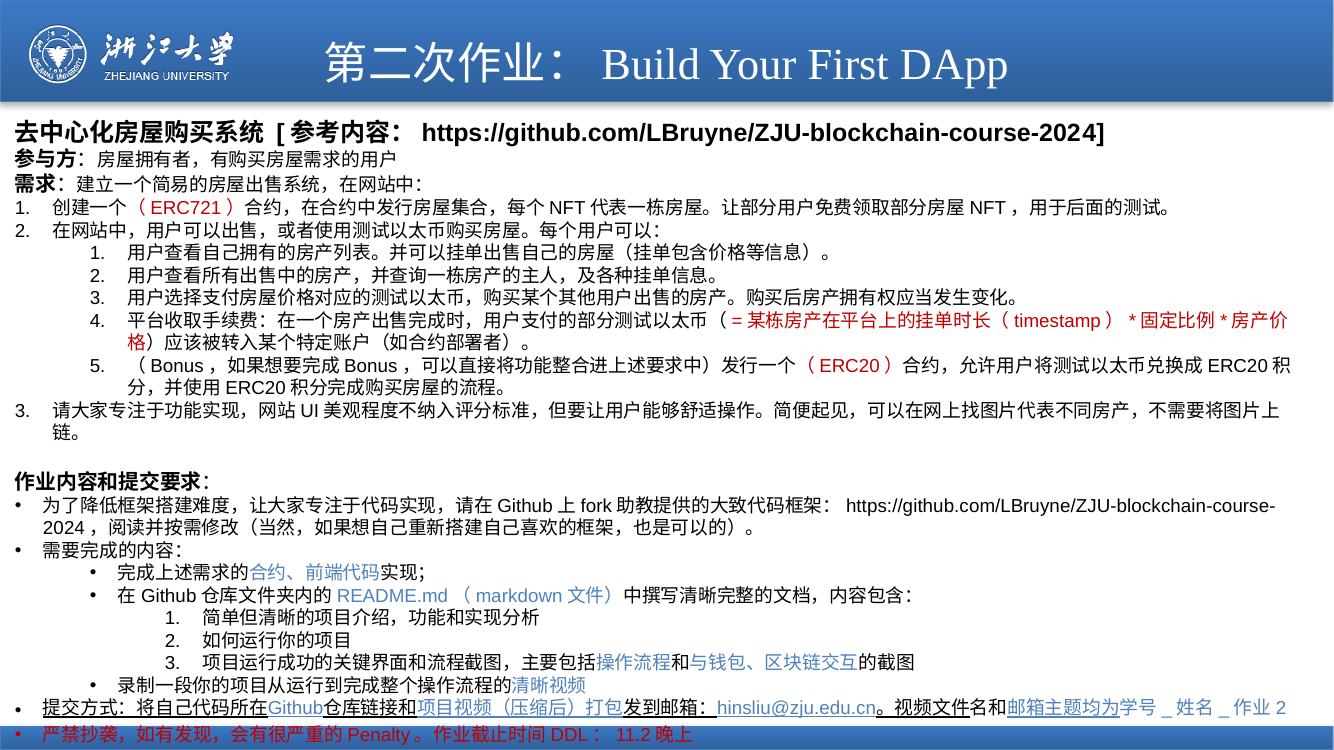

# 第二次作业：Build Your First DApp
去中心化房屋购买系统 [参考内容：https://github.com/LBruyne/ZJU-blockchain-course-2024]
参与方：房屋拥有者，有购买房屋需求的用户
需求：建立一个简易的房屋出售系统，在网站中：
创建一个（ERC721）合约，在合约中发行房屋集合，每个NFT代表一栋房屋。让部分用户免费领取部分房屋NFT，用于后面的测试。
在网站中，用户可以出售，或者使用测试以太币购买房屋。每个用户可以：
用户查看自己拥有的房产列表。并可以挂单出售自己的房屋（挂单包含价格等信息）。
用户查看所有出售中的房产，并查询一栋房产的主人，及各种挂单信息。
用户选择支付房屋价格对应的测试以太币，购买某个其他用户出售的房产。购买后房产拥有权应当发生变化。
平台收取手续费：在一个房产出售完成时，用户支付的部分测试以太币（=某栋房产在平台上的挂单时长（timestamp）*固定比例*房产价格）应该被转入某个特定账户（如合约部署者）。
（Bonus，如果想要完成Bonus，可以直接将功能整合进上述要求中）发行一个（ERC20）合约，允许用户将测试以太币兑换成ERC20积分，并使用ERC20积分完成购买房屋的流程。
请大家专注于功能实现，网站UI美观程度不纳入评分标准，但要让用户能够舒适操作。简便起见，可以在网上找图片代表不同房产，不需要将图片上链。

作业内容和提交要求：
为了降低框架搭建难度，让大家专注于代码实现，请在Github上fork助教提供的大致代码框架：https://github.com/LBruyne/ZJU-blockchain-course-2024，阅读并按需修改（当然，如果想自己重新搭建自己喜欢的框架，也是可以的）。
需要完成的内容：
完成上述需求的合约、前端代码实现；
在Github仓库文件夹内的README.md（markdown文件）中撰写清晰完整的文档，内容包含：
简单但清晰的项目介绍，功能和实现分析
如何运行你的项目
项目运行成功的关键界面和流程截图，主要包括操作流程和与钱包、区块链交互的截图
录制一段你的项目从运行到完成整个操作流程的清晰视频
提交方式：将自己代码所在Github仓库链接和项目视频（压缩后）打包发到邮箱：hinsliu@zju.edu.cn。视频文件名和邮箱主题均为学号_姓名_作业2
严禁抄袭，如有发现，会有很严重的Penalty。作业截止时间DDL：11.2晚上